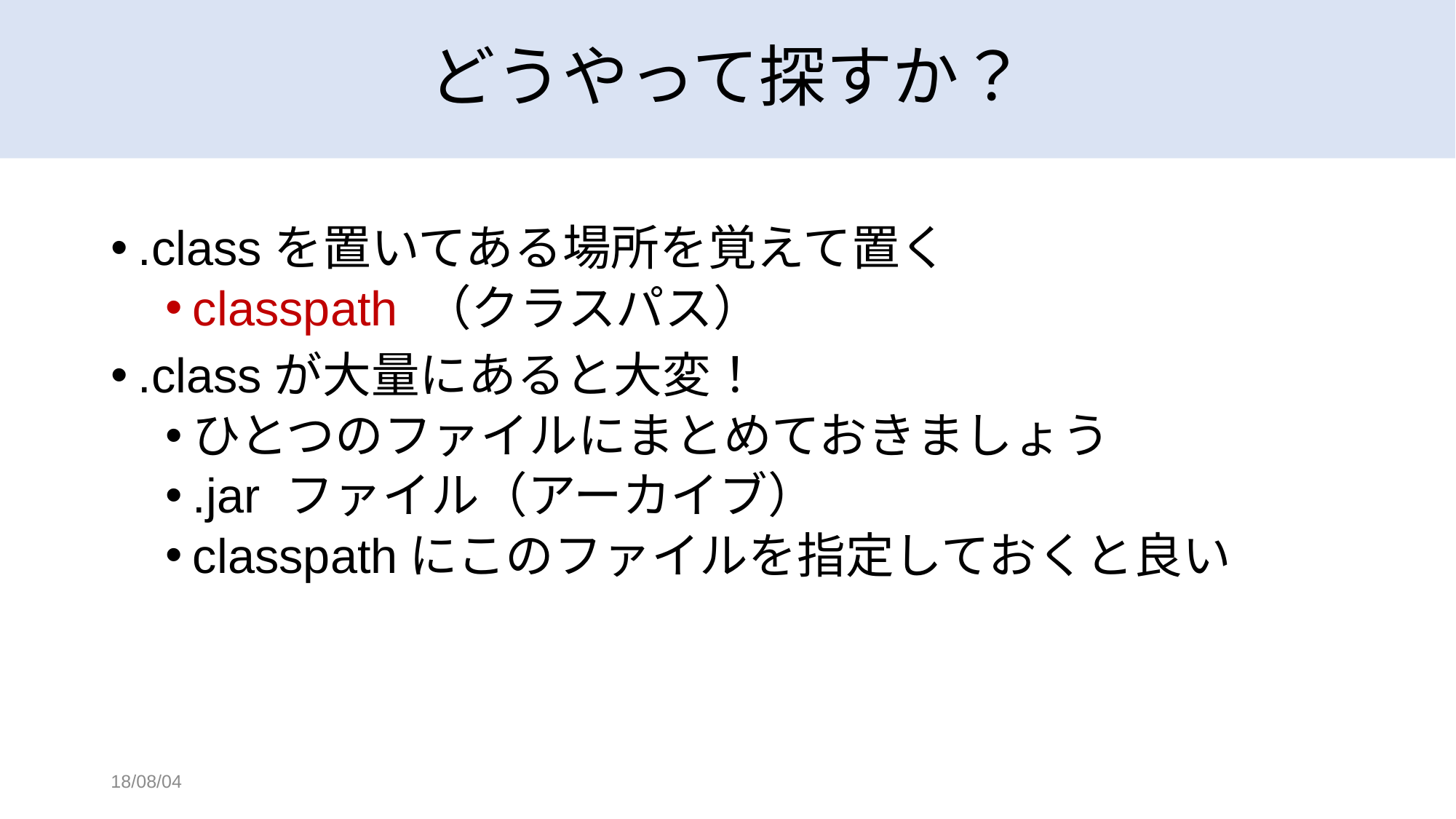

# どうやって探すか？
.classを置いてある場所を覚えて置く
classpath （クラスパス）
.classが大量にあると大変！
ひとつのファイルにまとめておきましょう
.jar ファイル（アーカイブ）
classpathにこのファイルを指定しておくと良い
18/08/04